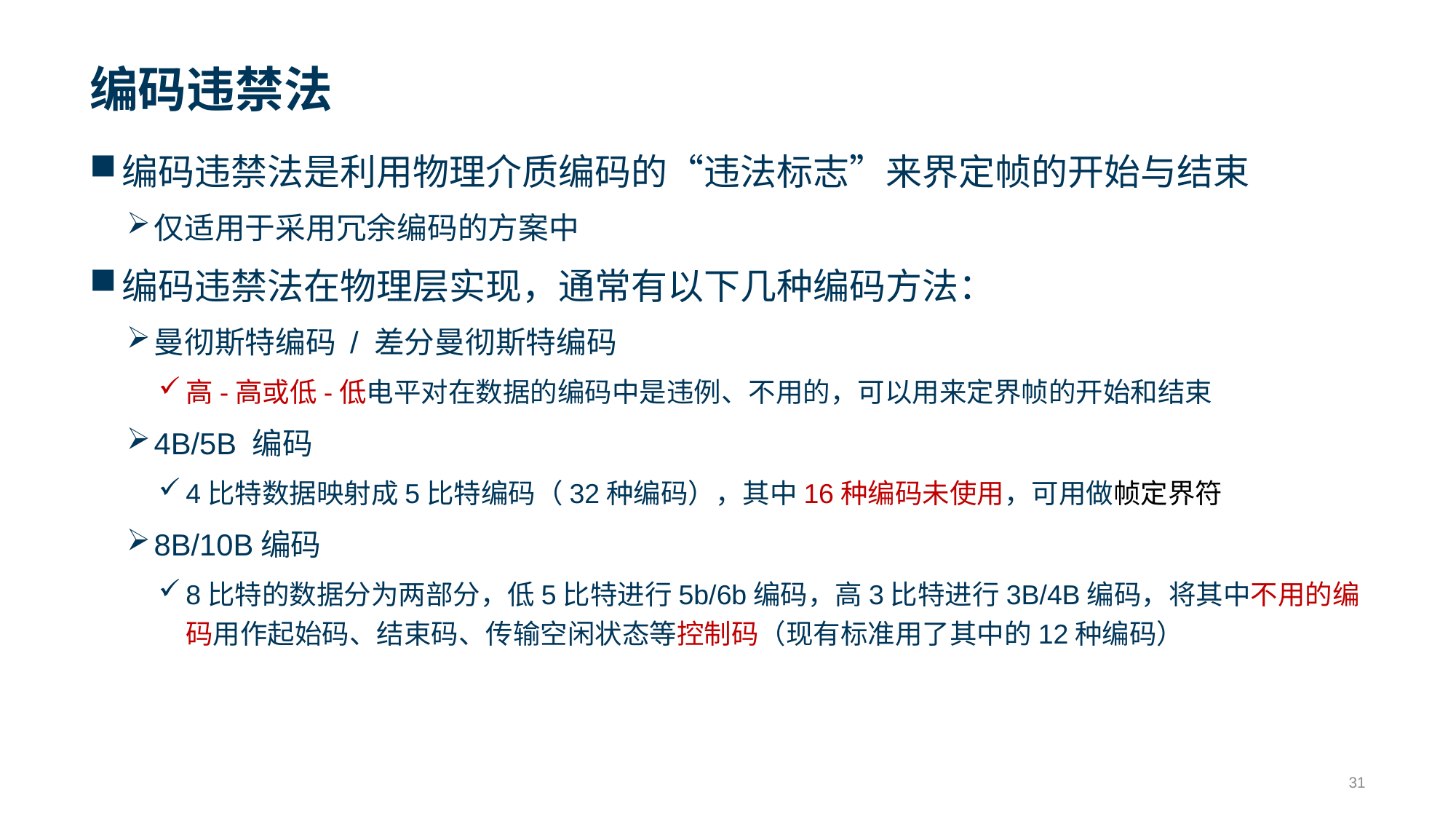

# 编码违禁法
编码违禁法是利用物理介质编码的“违法标志”来界定帧的开始与结束
仅适用于采用冗余编码的方案中
编码违禁法在物理层实现，通常有以下几种编码方法：
曼彻斯特编码 / 差分曼彻斯特编码
高-高或低-低电平对在数据的编码中是违例、不用的，可以用来定界帧的开始和结束
4B/5B 编码
4比特数据映射成5比特编码（32种编码），其中16种编码未使用，可用做帧定界符
8B/10B编码
8比特的数据分为两部分，低5比特进行5b/6b编码，高3比特进行3B/4B编码，将其中不用的编码用作起始码、结束码、传输空闲状态等控制码（现有标准用了其中的12种编码）

31